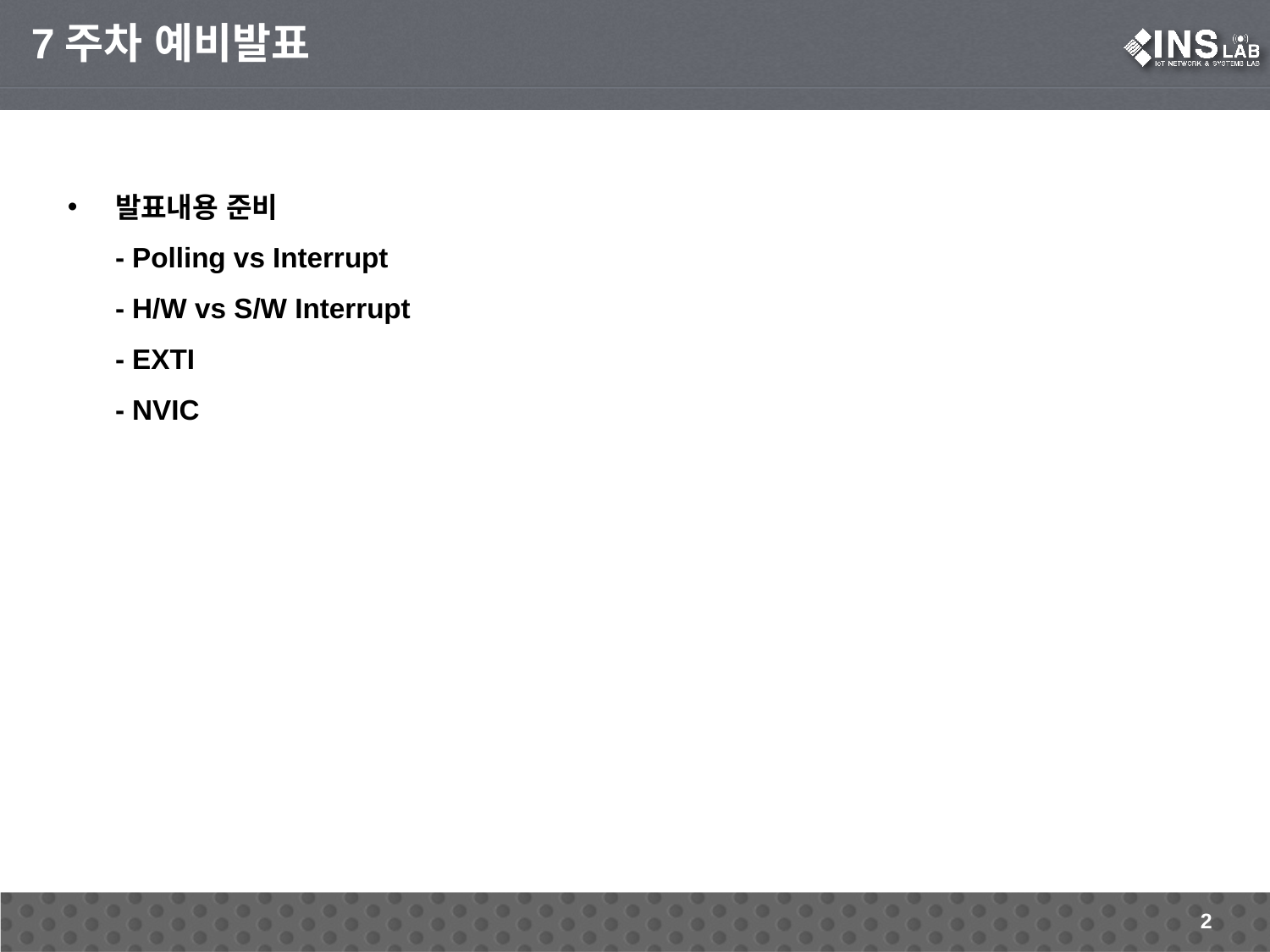

7주차 예비발표
발표내용 준비
- Polling vs Interrupt
- H/W vs S/W Interrupt
- EXTI
- NVIC
2